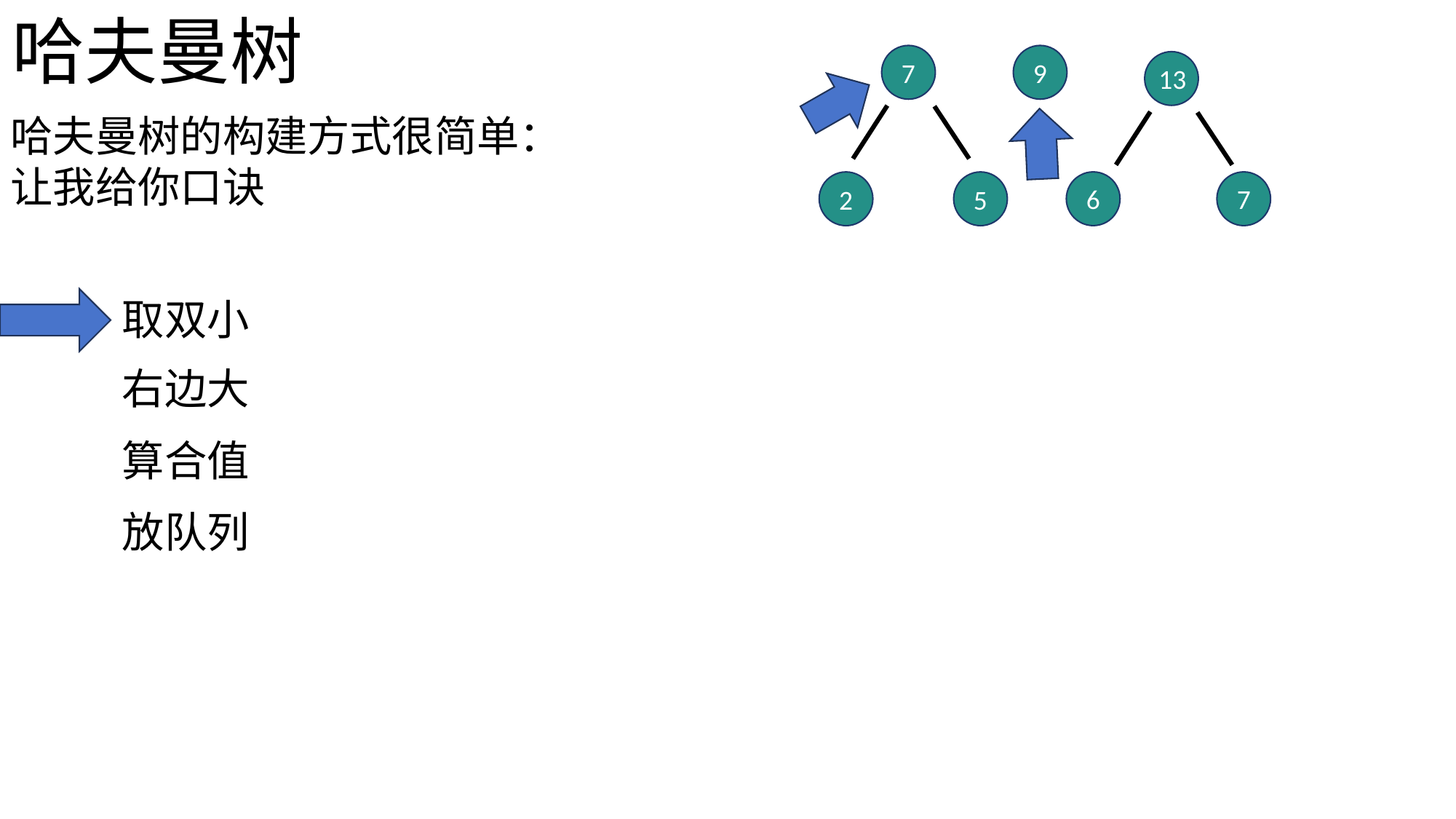

哈夫曼树
7
9

13

哈夫曼树的构建方式很简单：让我给你口诀

6
7
2
5
取双小

右边大
算合值
放队列